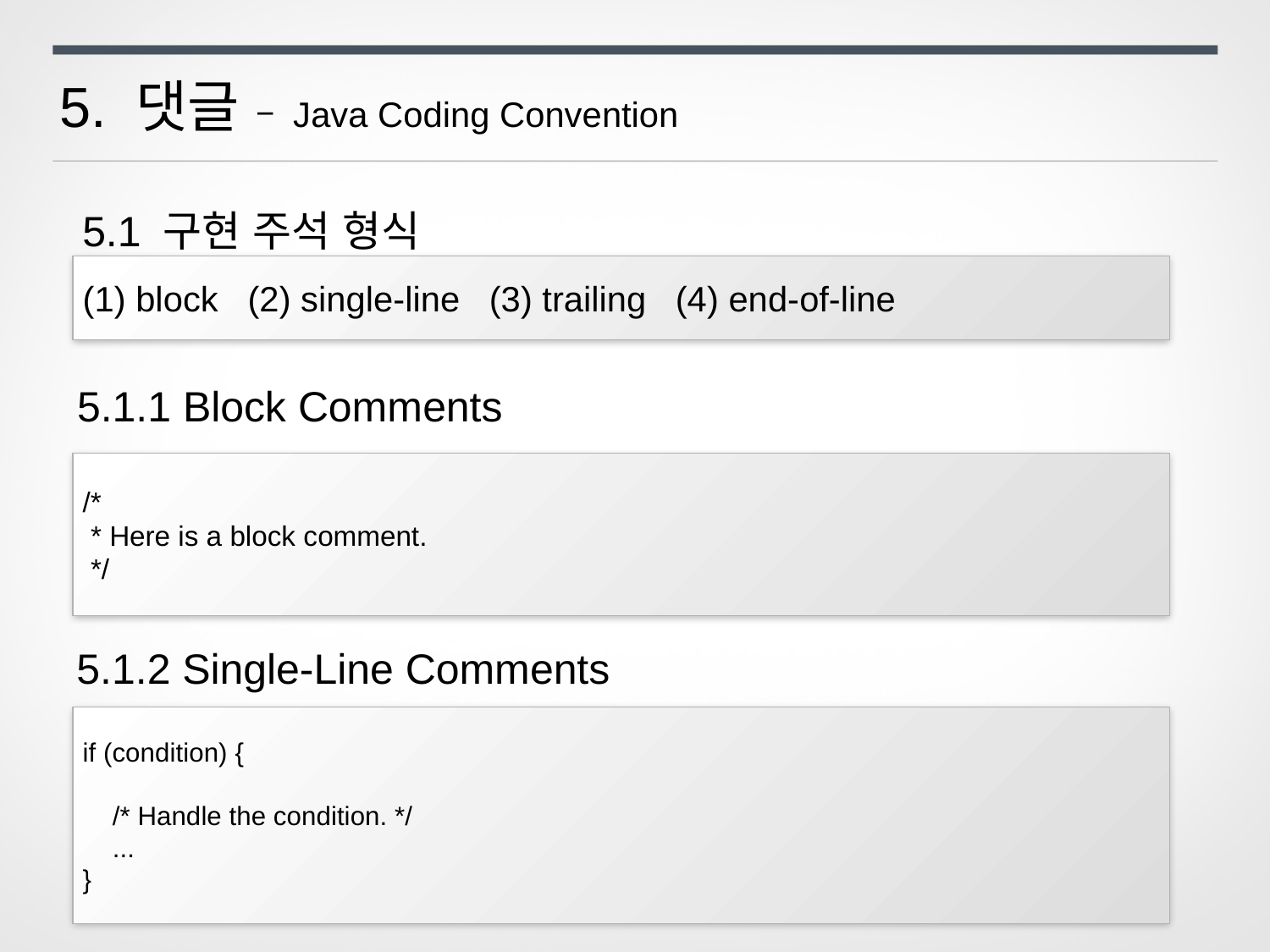

5. 댓글 – Java Coding Convention
5.1 구현 주석 형식
(1) block   (2) single-line   (3) trailing   (4) end-of-line
5.1.1 Block Comments
/*
 * Here is a block comment.
 */
5.1.2 Single-Line Comments

if (condition) {

    /* Handle the condition. */
    ...
}